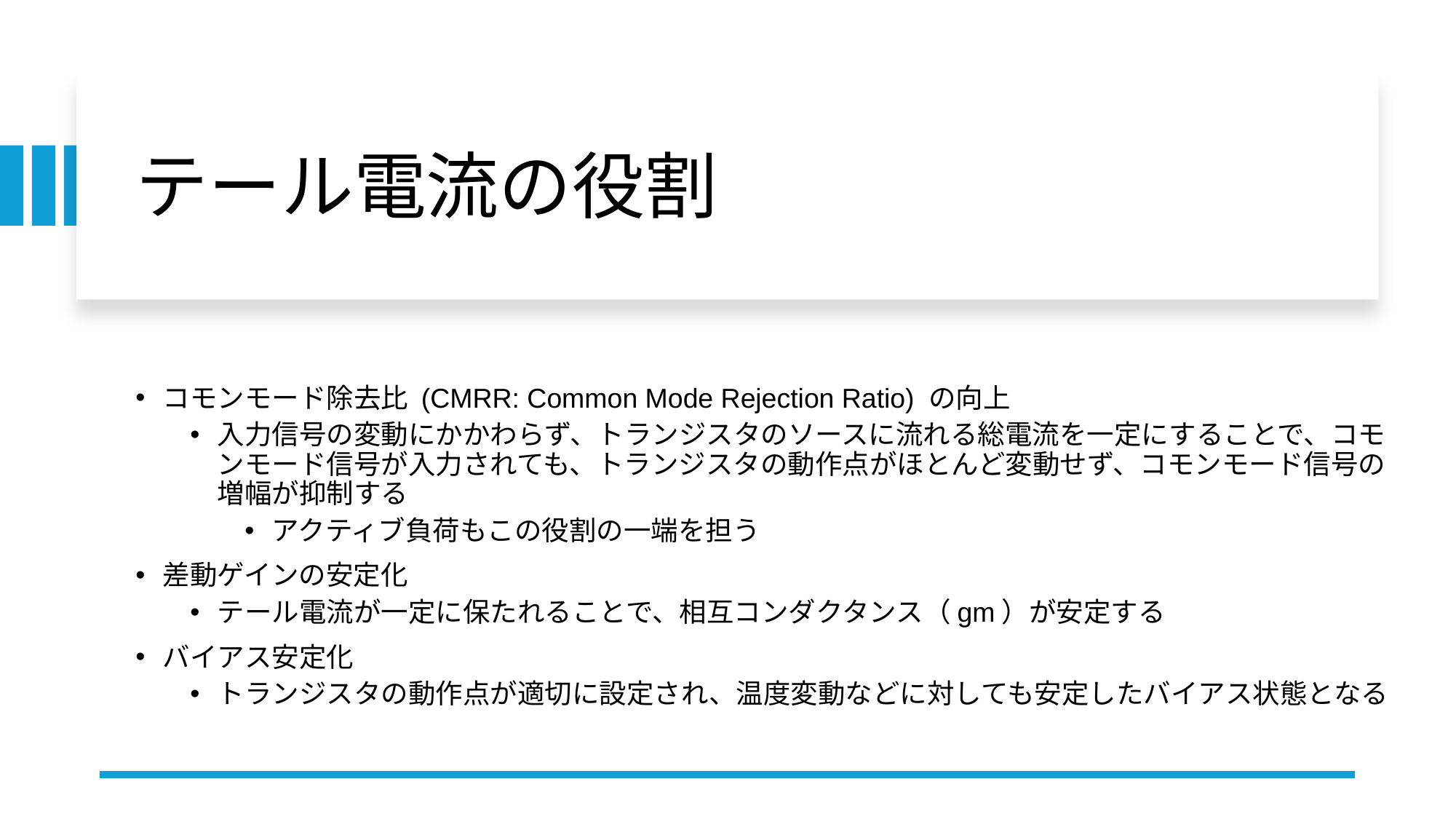

# テール電流の役割

コモンモード除去比 (CMRR: Common Mode Rejection Ratio) の向上
入力信号の変動にかかわらず、トランジスタのソースに流れる総電流を一定にすることで、コモンモード信号が入力されても、トランジスタの動作点がほとんど変動せず、コモンモード信号の増幅が抑制する
アクティブ負荷もこの役割の一端を担う
差動ゲインの安定化
テール電流が一定に保たれることで、相互コンダクタンス（gm​）が安定する
バイアス安定化
トランジスタの動作点が適切に設定され、温度変動などに対しても安定したバイアス状態となる